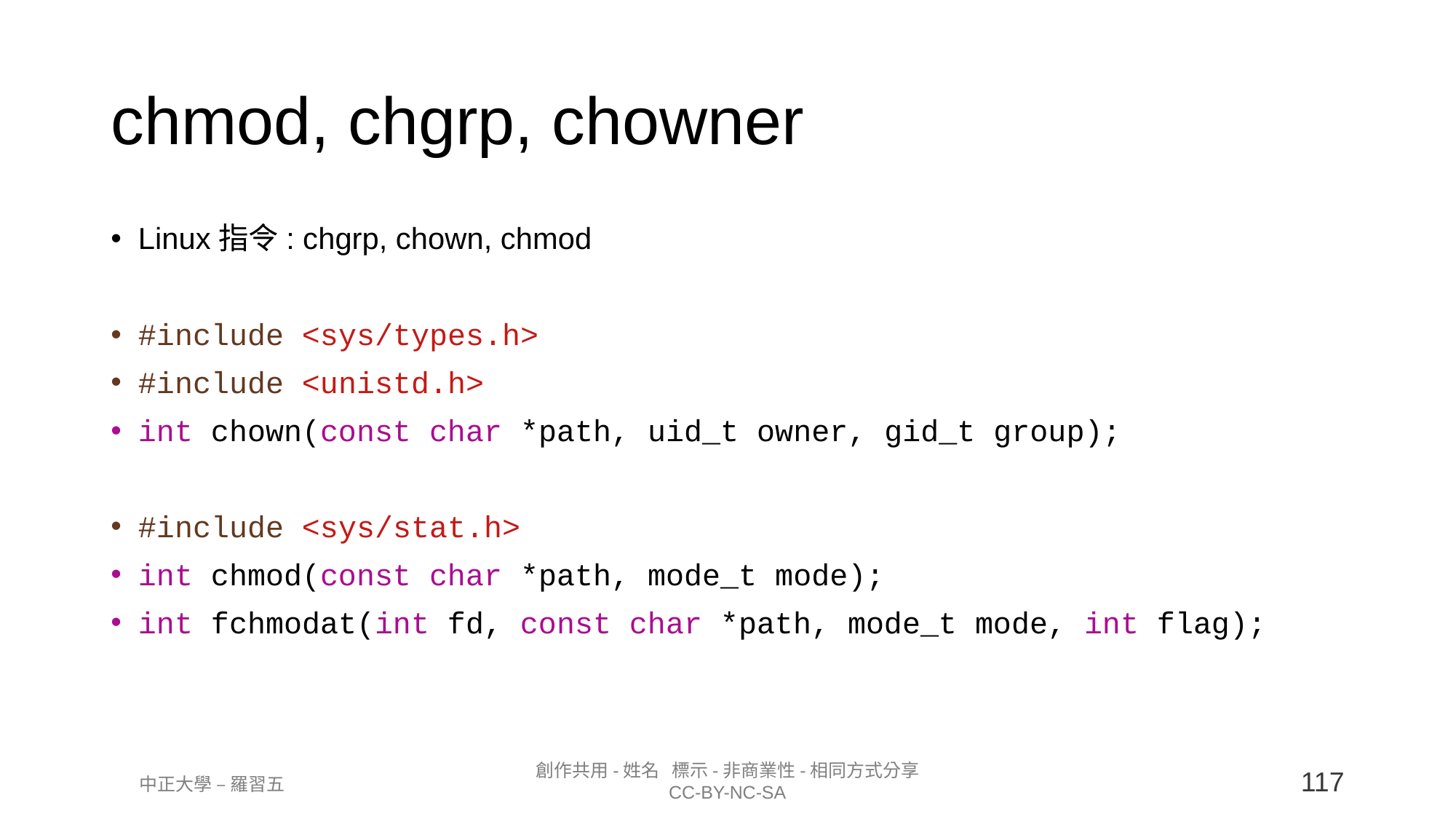

chmod, chgrp, chowner
Linux指令: chgrp, chown, chmod

#include <sys/types.h>
#include <unistd.h>
int chown(const char *path, uid_t owner, gid_t group);

#include <sys/stat.h>
int chmod(const char *path, mode_t mode);
int fchmodat(int fd, const char *path, mode_t mode, int flag);